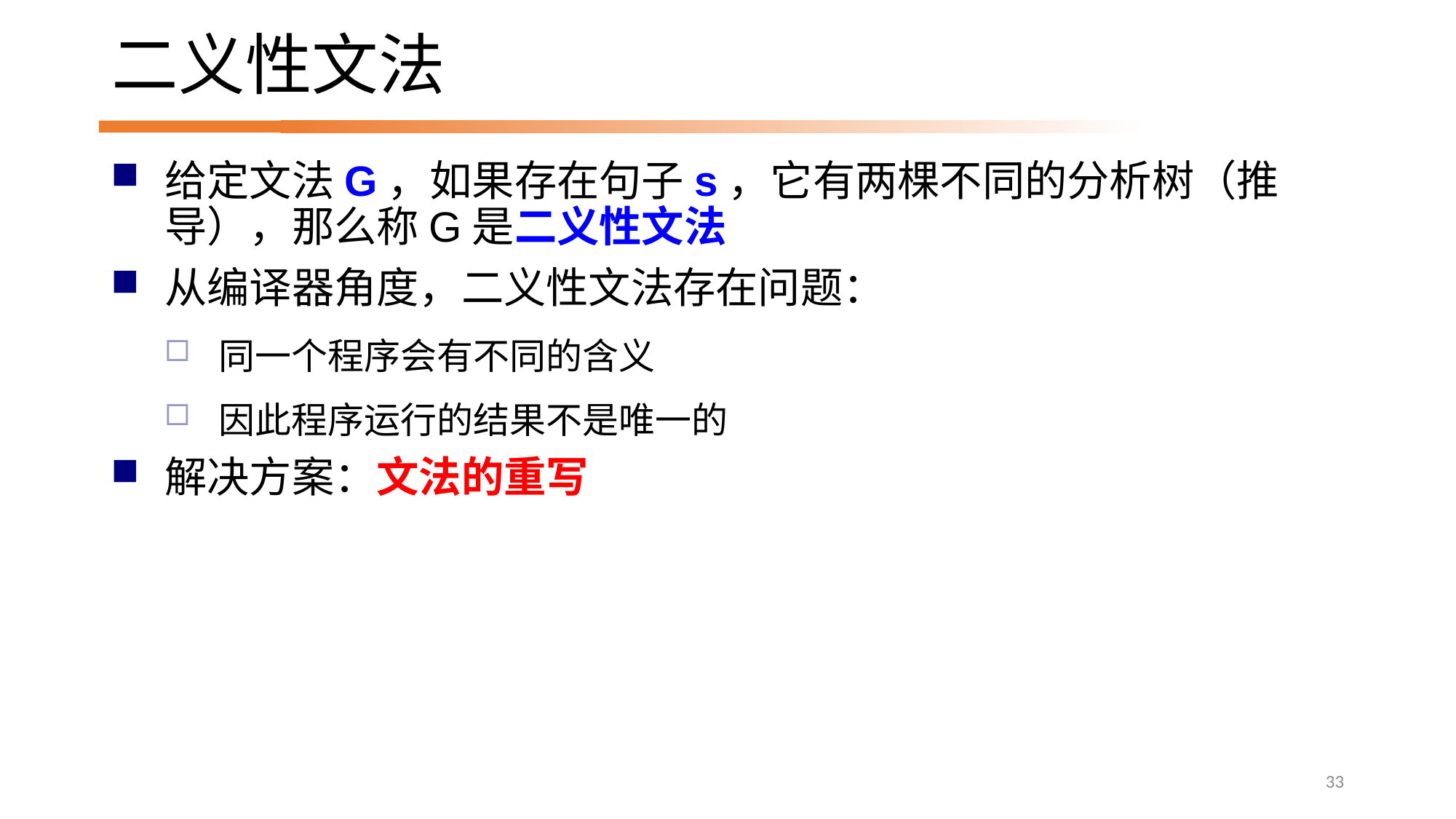

# 二义性文法
给定文法G，如果存在句子s，它有两棵不同的分析树（推导），那么称G是二义性文法
从编译器角度，二义性文法存在问题：
同一个程序会有不同的含义
因此程序运行的结果不是唯一的
解决方案：文法的重写
33